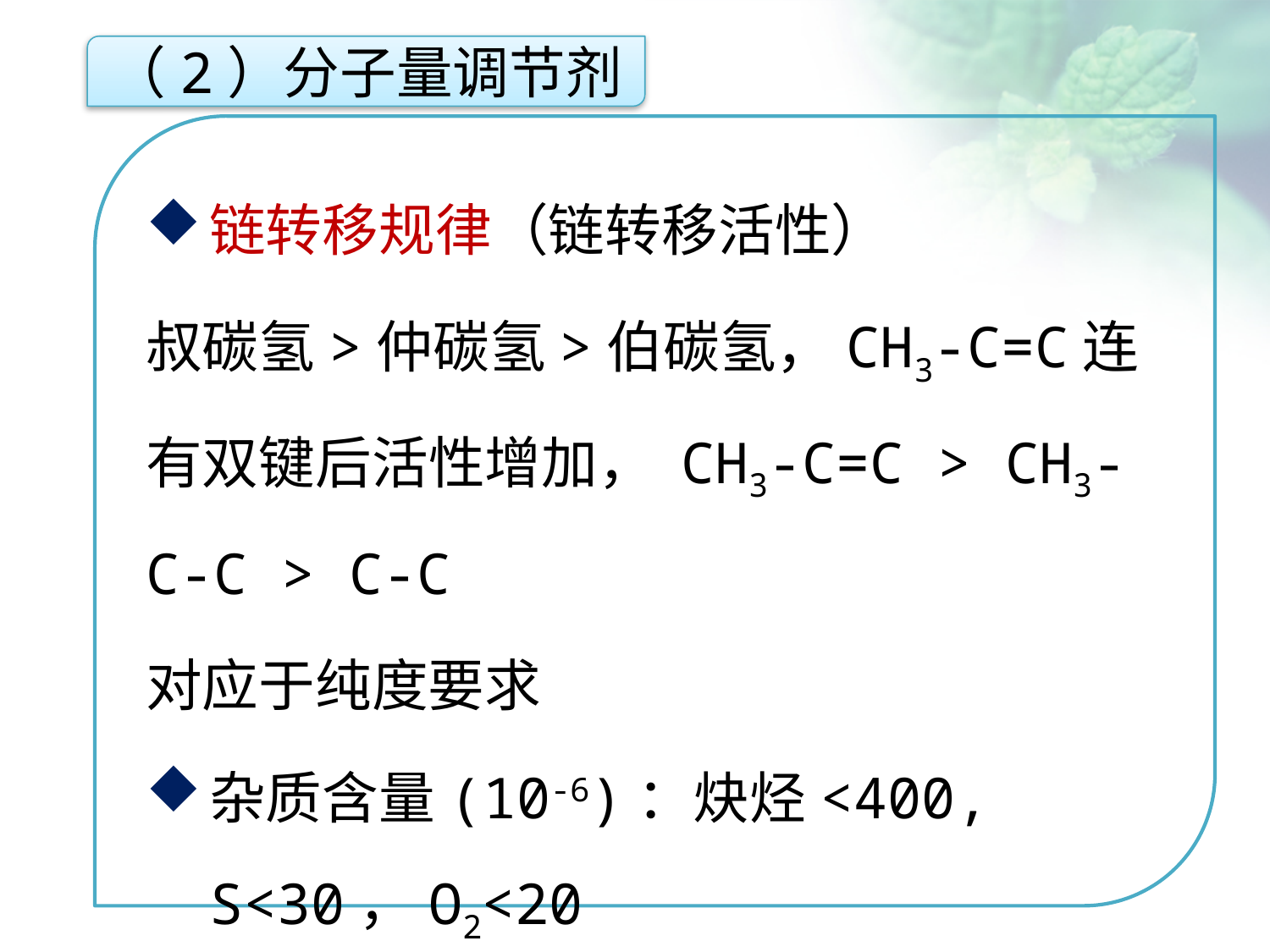

（2）分子量调节剂
链转移规律（链转移活性）
叔碳氢>仲碳氢>伯碳氢，CH3-C=C连有双键后活性增加， CH3-C=C > CH3-C-C > C-C
对应于纯度要求
杂质含量(10-6)：炔烃<400, S<30，O2<20
点击添加文本
点击添加文本
点击添加文本
点击添加文本